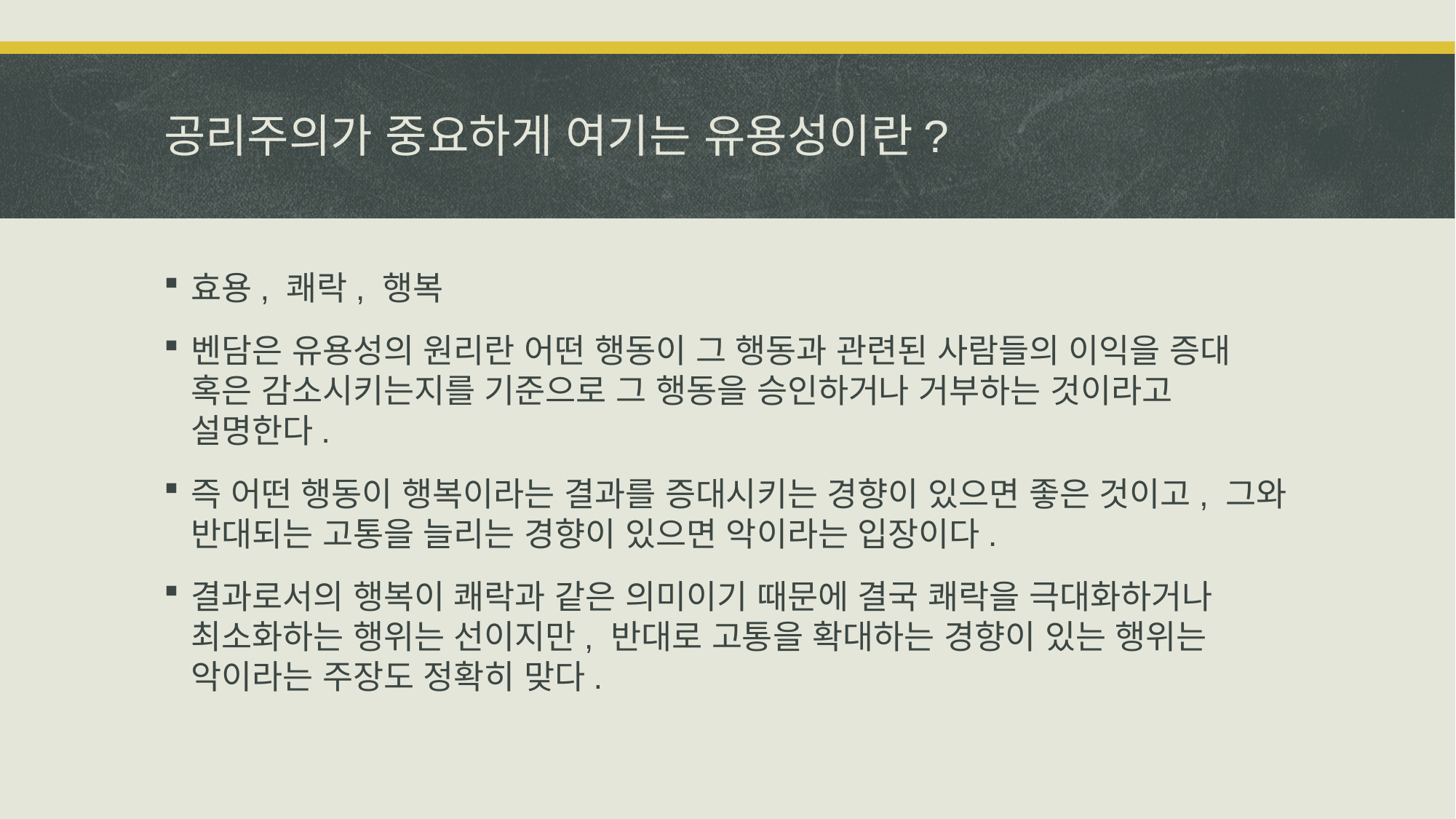

# 공리주의가 중요하게 여기는 유용성이란?
효용, 쾌락, 행복
벤담은 유용성의 원리란 어떤 행동이 그 행동과 관련된 사람들의 이익을 증대 혹은 감소시키는지를 기준으로 그 행동을 승인하거나 거부하는 것이라고 설명한다.
즉 어떤 행동이 행복이라는 결과를 증대시키는 경향이 있으면 좋은 것이고, 그와 반대되는 고통을 늘리는 경향이 있으면 악이라는 입장이다.
결과로서의 행복이 쾌락과 같은 의미이기 때문에 결국 쾌락을 극대화하거나 최소화하는 행위는 선이지만, 반대로 고통을 확대하는 경향이 있는 행위는 악이라는 주장도 정확히 맞다.